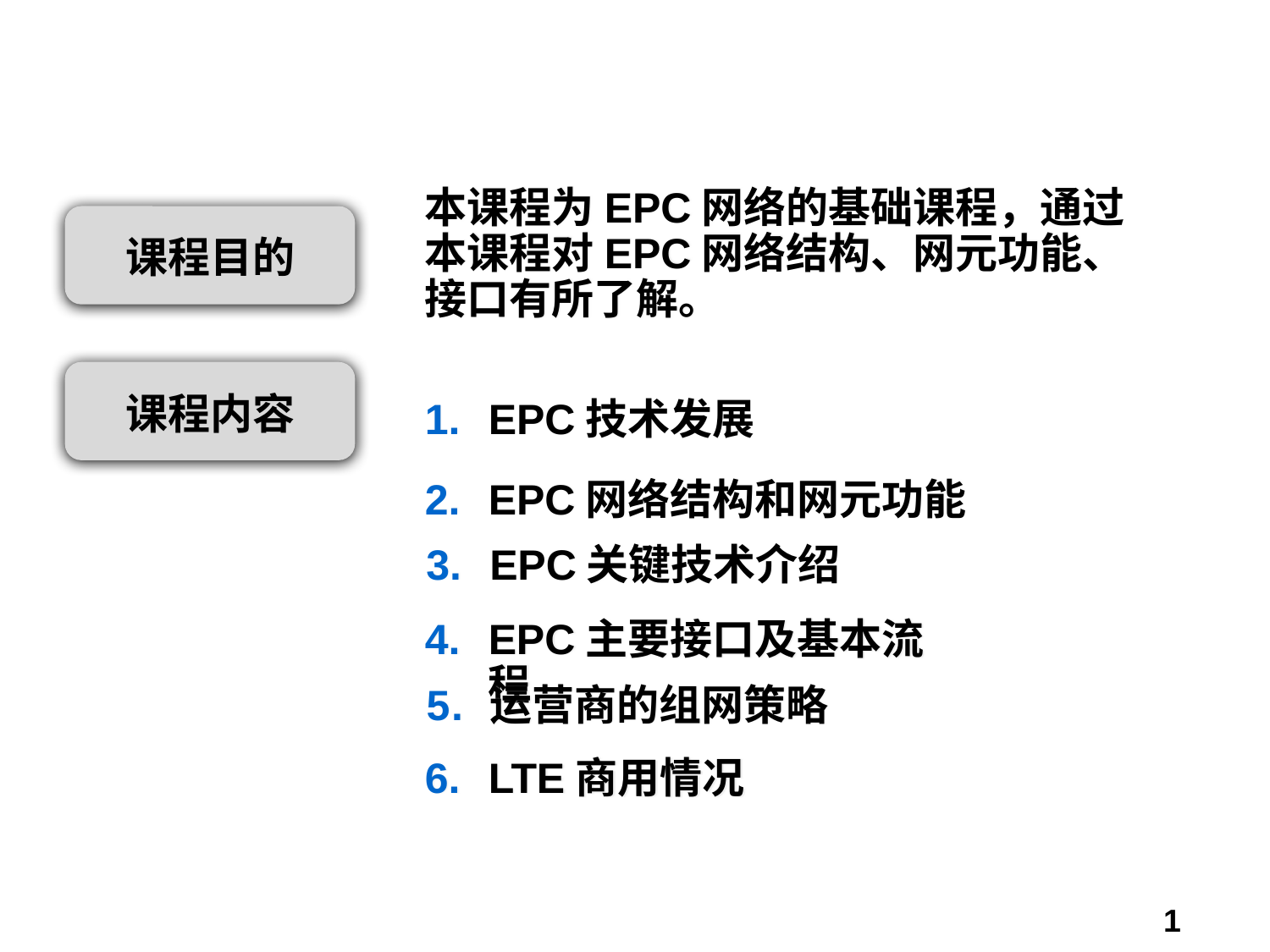

课程概述
本课程为EPC网络的基础课程，通过本课程对EPC网络结构、网元功能、接口有所了解。

课程目的

课程内容
EPC技术发展
EPC网络结构和网元功能
EPC关键技术介绍
EPC主要接口及基本流程
运营商的组网策略
LTE商用情况